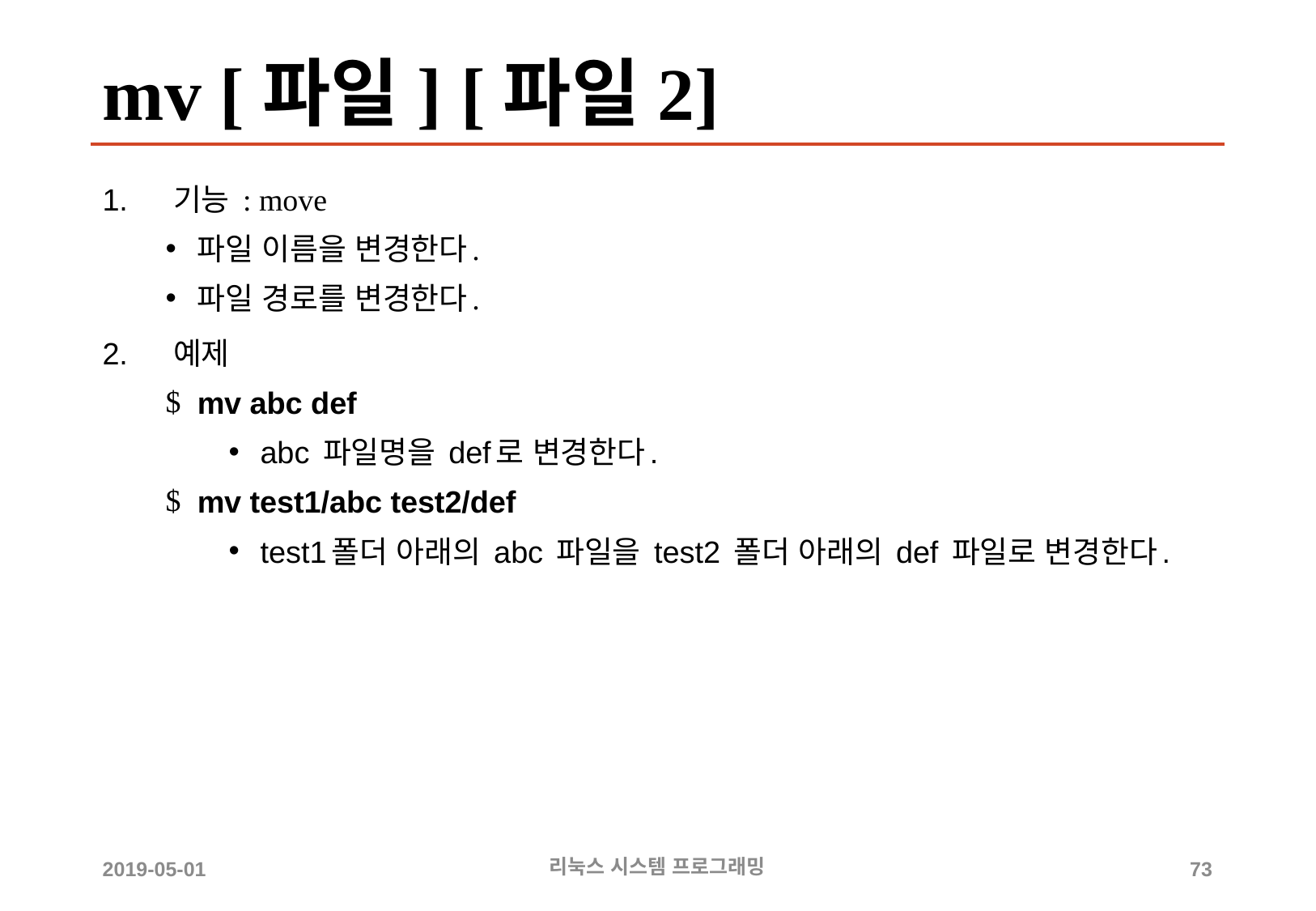

# mv [파일] [파일2]
기능 : move
파일 이름을 변경한다.
파일 경로를 변경한다.
예제
mv abc def
abc 파일명을 def로 변경한다.
mv test1/abc test2/def
test1폴더 아래의 abc 파일을 test2 폴더 아래의 def 파일로 변경한다.

2019-05-01
리눅스 시스템 프로그래밍
73